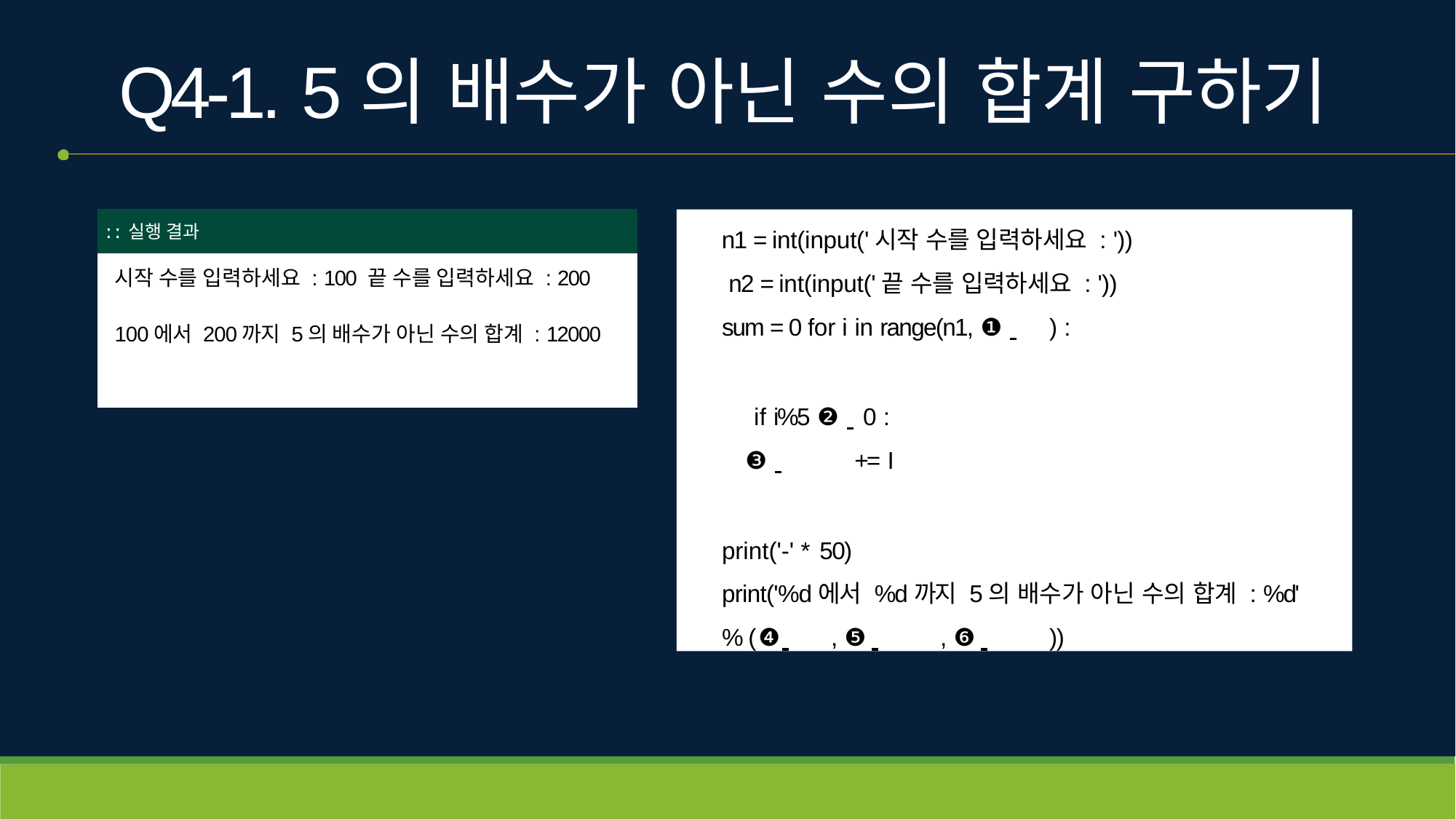

# Q4-1. 5의 배수가 아닌 수의 합계 구하기

| ː ː 실행 결과 |
| --- |
| 시작 수를 입력하세요 : 100 끝 수를 입력하세요 : 200 100에서 200까지 5의 배수가 아닌 수의 합계 : 12000 |
n1 = int(input('시작 수를 입력하세요 : '))  n2 = int(input('끝 수를 입력하세요 : '))  sum = 0 for i in range(n1, ❶ 	) :

if i%5 ❷ 	0 :
❸ 	+= I

print('-' * 50)
print('%d에서 %d까지 5의 배수가 아닌 수의 합계 : %d' %  (❹ 	, ❺ 	, ❻ 	))